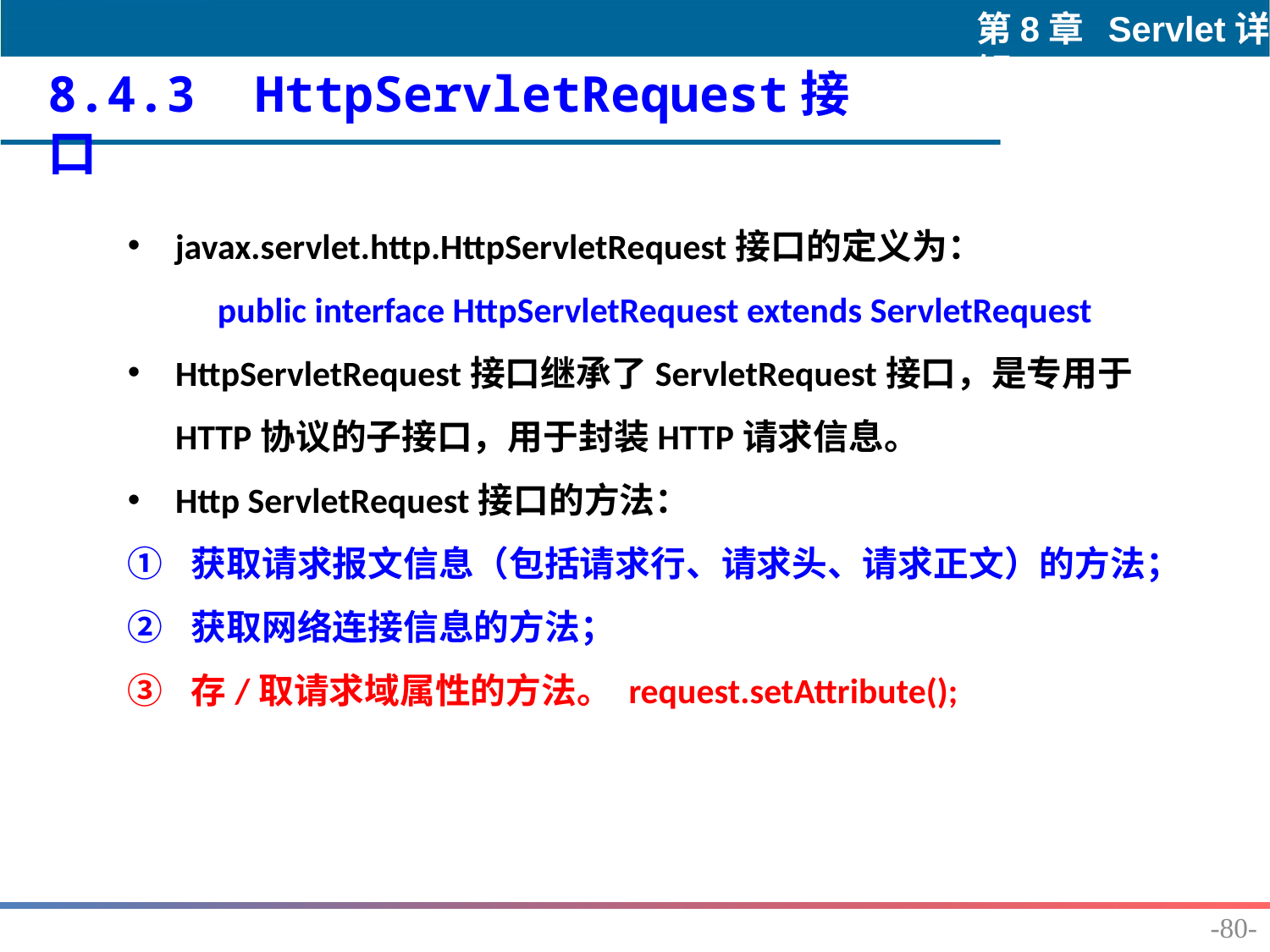

8.4.3  HttpServletRequest接口
javax.servlet.http.HttpServletRequest接口的定义为：
public interface HttpServletRequest extends ServletRequest
HttpServletRequest接口继承了ServletRequest接口，是专用于HTTP协议的子接口，用于封装HTTP请求信息。
Http ServletRequest接口的方法：
获取请求报文信息（包括请求行、请求头、请求正文）的方法；
获取网络连接信息的方法；
存/取请求域属性的方法。 request.setAttribute();
-80-